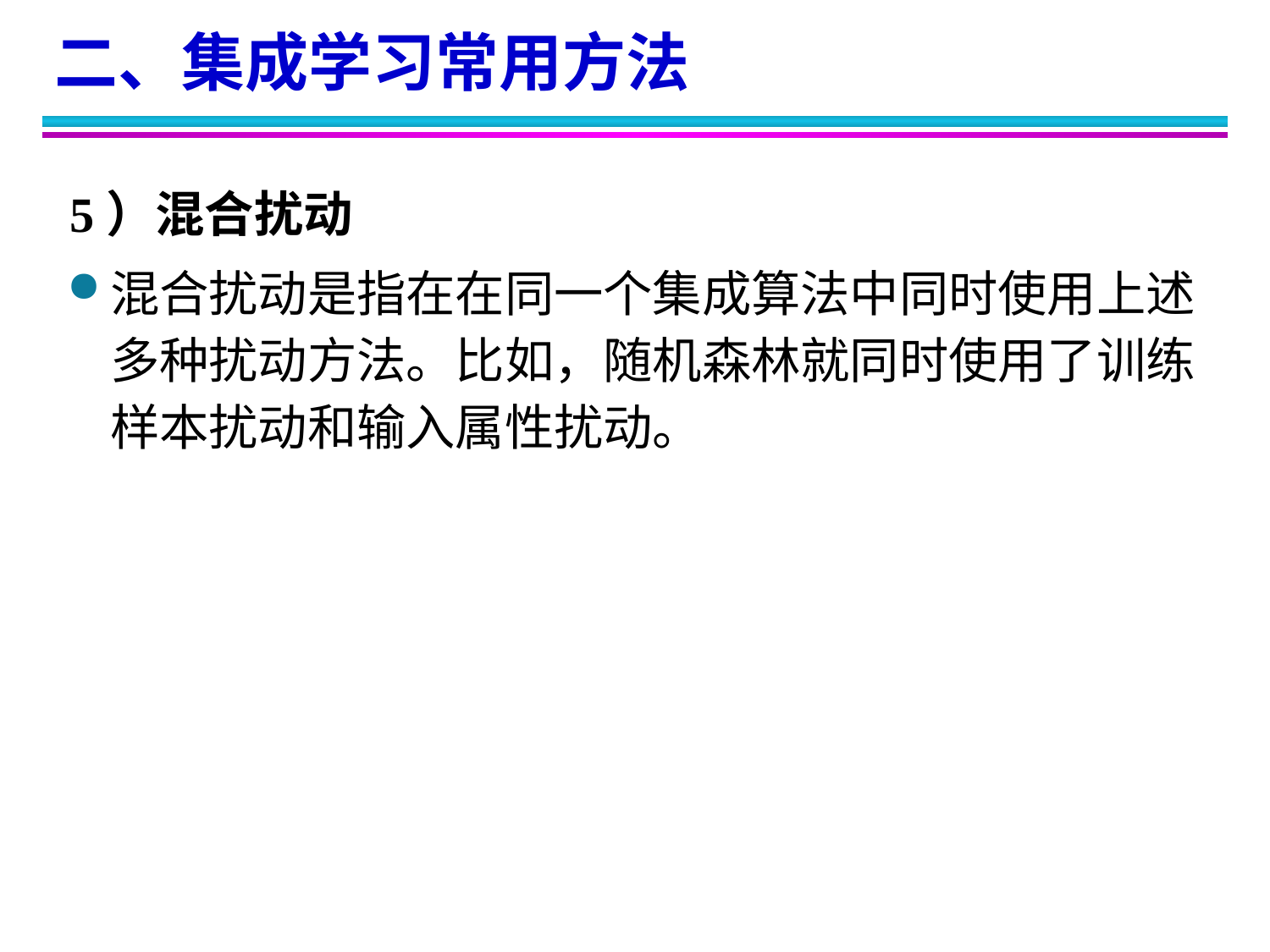

二、集成学习常用方法
5）混合扰动
混合扰动是指在在同一个集成算法中同时使用上述多种扰动方法。比如，随机森林就同时使用了训练样本扰动和输入属性扰动。